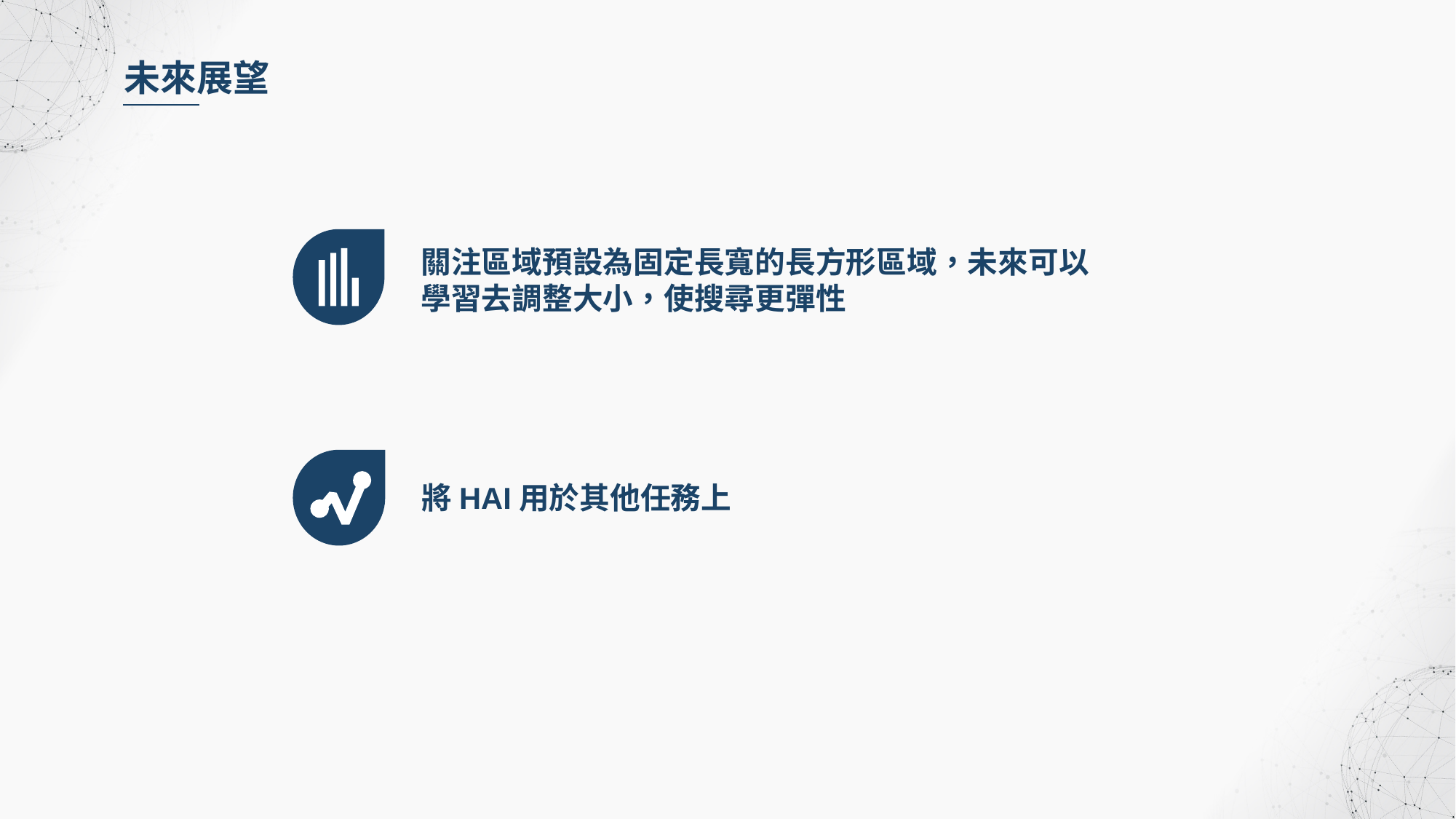

未來展望

關注區域預設為固定長寬的長方形區域，未來可以學習去調整大小，使搜尋更彈性

將HAI用於其他任務上